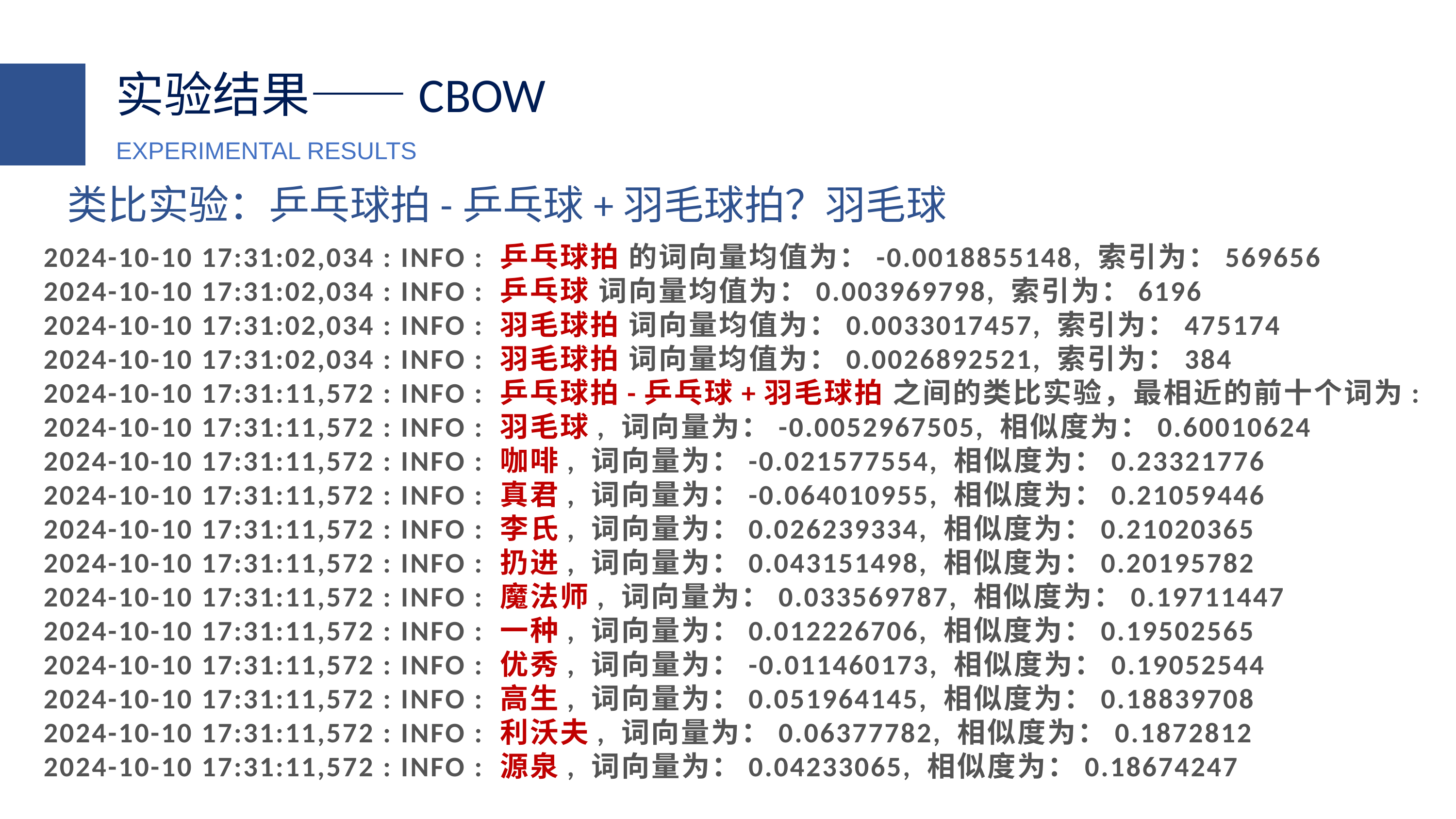

实验结果——CBOW
EXPERIMENTAL RESULTS
类比实验：乒乓球拍-乒乓球+羽毛球拍？羽毛球

2024-10-10 17:31:02,034 : INFO : 乒乓球拍 的词向量均值为：-0.0018855148, 索引为：569656
2024-10-10 17:31:02,034 : INFO : 乒乓球 词向量均值为：0.003969798, 索引为：6196
2024-10-10 17:31:02,034 : INFO : 羽毛球拍 词向量均值为：0.0033017457, 索引为：475174
2024-10-10 17:31:02,034 : INFO : 羽毛球拍 词向量均值为：0.0026892521, 索引为：384
2024-10-10 17:31:11,572 : INFO : 乒乓球拍-乒乓球+羽毛球拍 之间的类比实验，最相近的前十个词为:
2024-10-10 17:31:11,572 : INFO : 羽毛球, 词向量为：-0.0052967505, 相似度为：0.60010624
2024-10-10 17:31:11,572 : INFO : 咖啡, 词向量为：-0.021577554, 相似度为：0.23321776
2024-10-10 17:31:11,572 : INFO : 真君, 词向量为：-0.064010955, 相似度为：0.21059446
2024-10-10 17:31:11,572 : INFO : 李氏, 词向量为：0.026239334, 相似度为：0.21020365
2024-10-10 17:31:11,572 : INFO : 扔进, 词向量为：0.043151498, 相似度为：0.20195782
2024-10-10 17:31:11,572 : INFO : 魔法师, 词向量为：0.033569787, 相似度为：0.19711447
2024-10-10 17:31:11,572 : INFO : 一种, 词向量为：0.012226706, 相似度为：0.19502565
2024-10-10 17:31:11,572 : INFO : 优秀, 词向量为：-0.011460173, 相似度为：0.19052544
2024-10-10 17:31:11,572 : INFO : 高生, 词向量为：0.051964145, 相似度为：0.18839708
2024-10-10 17:31:11,572 : INFO : 利沃夫, 词向量为：0.06377782, 相似度为：0.1872812
2024-10-10 17:31:11,572 : INFO : 源泉, 词向量为：0.04233065, 相似度为：0.18674247